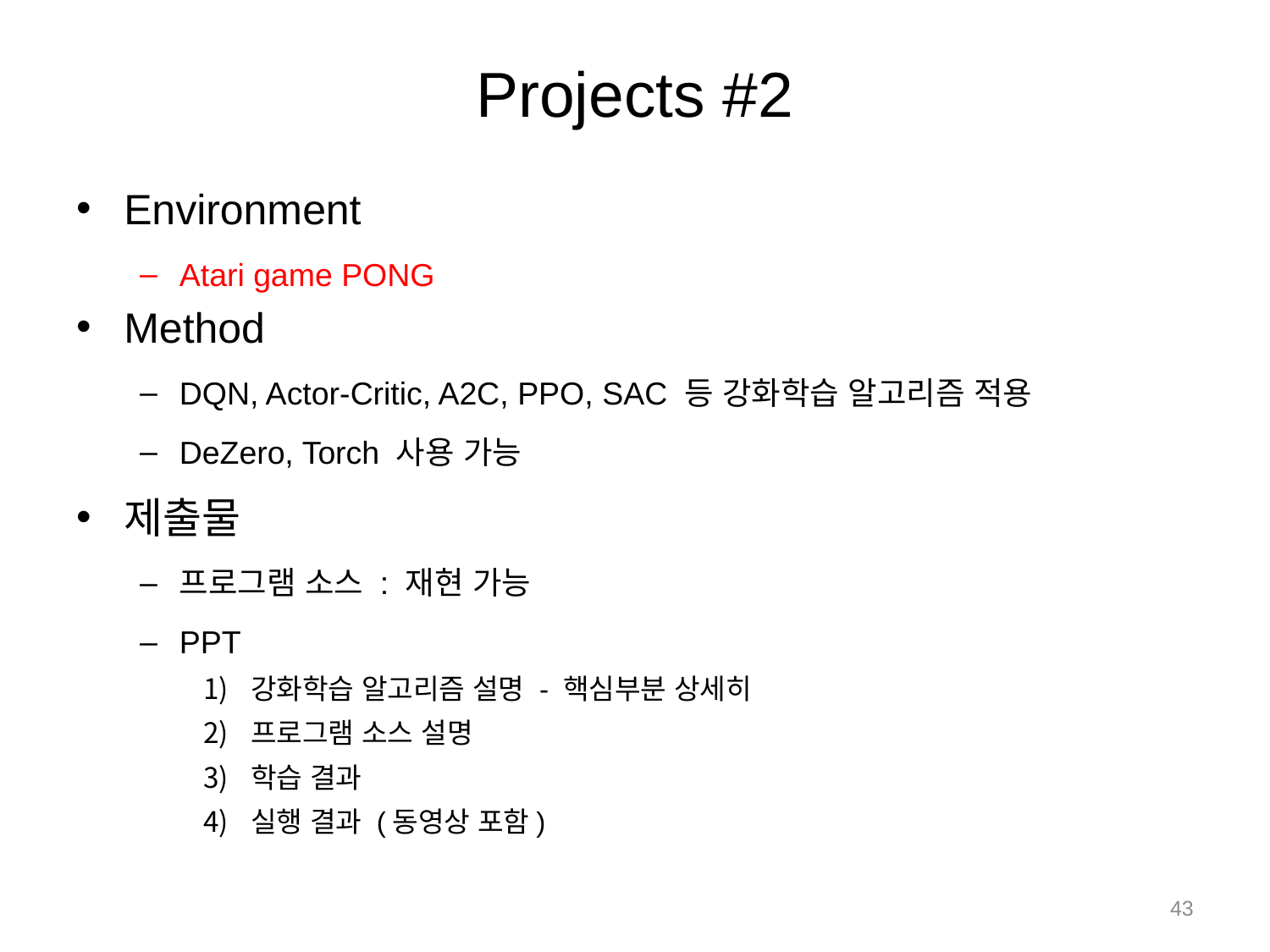

# Projects #2
Environment
Atari game PONG
Method
DQN, Actor-Critic, A2C, PPO, SAC 등 강화학습 알고리즘 적용
DeZero, Torch 사용 가능
제출물
프로그램 소스 : 재현 가능
PPT
강화학습 알고리즘 설명 - 핵심부분 상세히
프로그램 소스 설명
학습 결과
실행 결과 (동영상 포함)

43